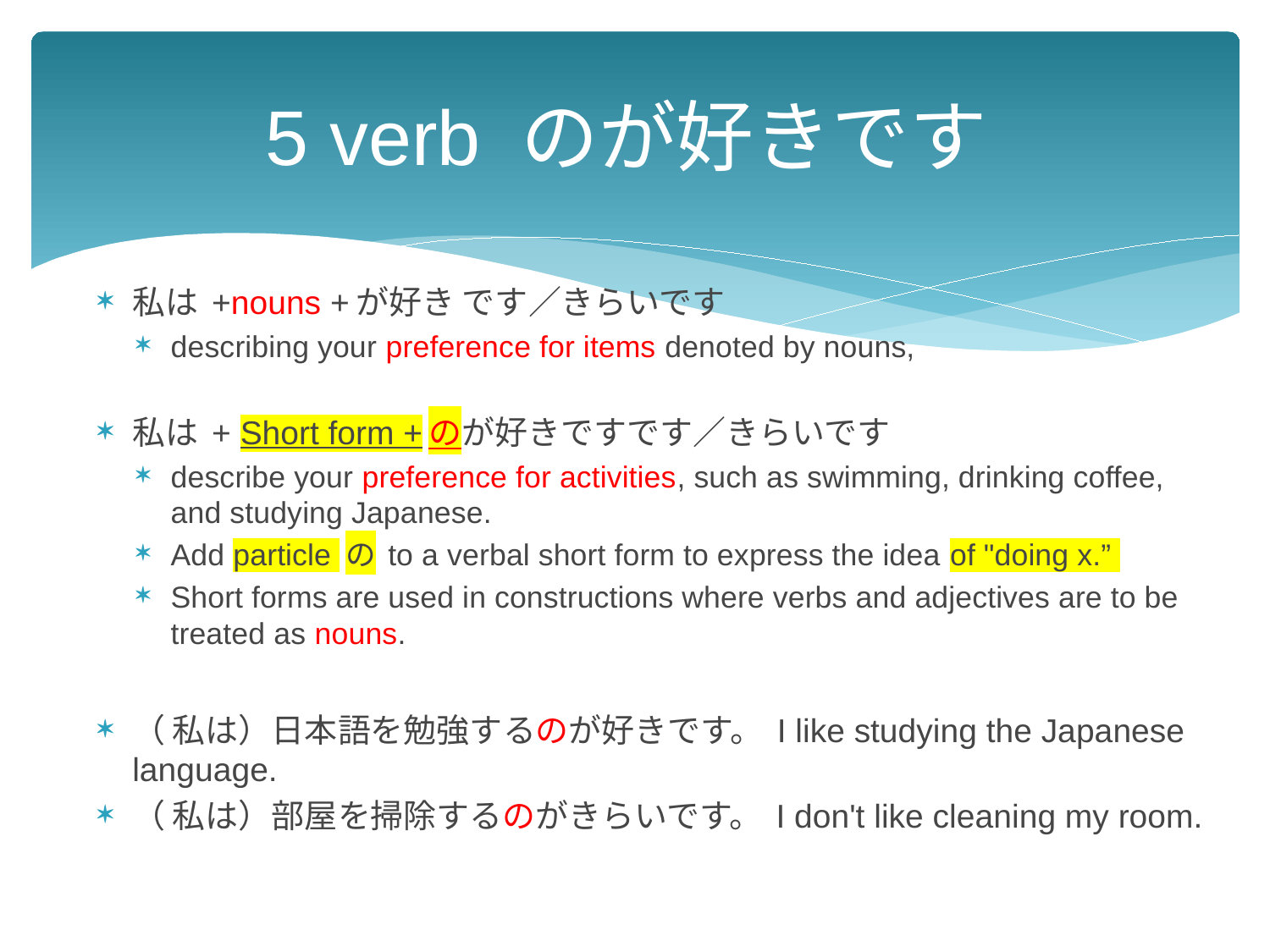

# 5 verb のが好きです
私は +nouns +が好き です／きらいです
describing your preference for items denoted by nouns,

私は + Short form +のが好きですです／きらいです
describe your preference for activities, such as swimming, drinking coffee, and studying Japanese.
Add particle の to a verbal short form to express the idea of "doing x.”
Short forms are used in constructions where verbs and adjectives are to be treated as nouns.

（ 私は）日本語を勉強するのが好きです。 I like studying the Japanese language.
（ 私は）部屋を掃除するのがきらいです。 I don't like cleaning my room.